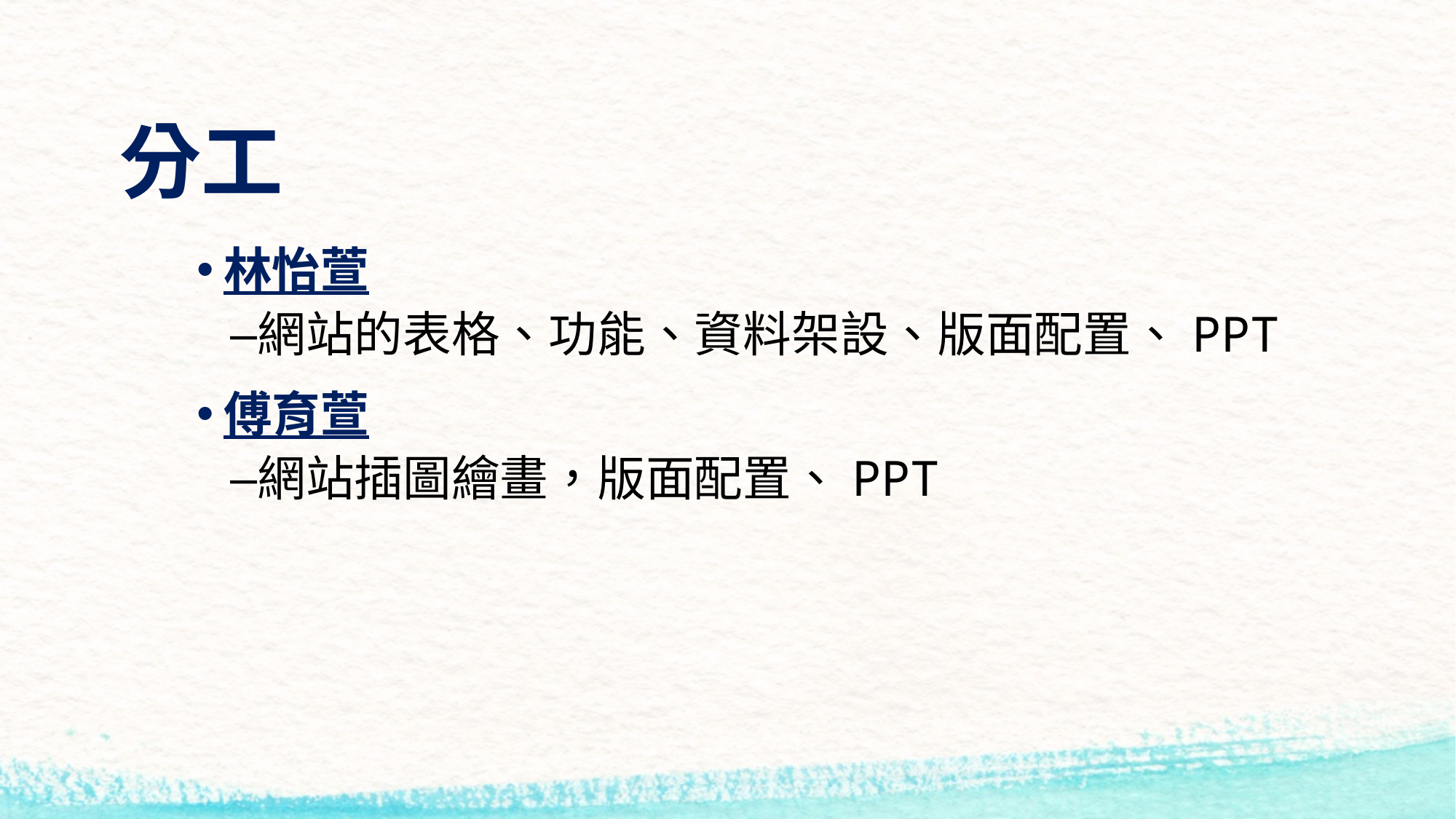

# 分工
林怡萱
網站的表格、功能、資料架設、版面配置、PPT
傅育萱
網站插圖繪畫，版面配置、PPT